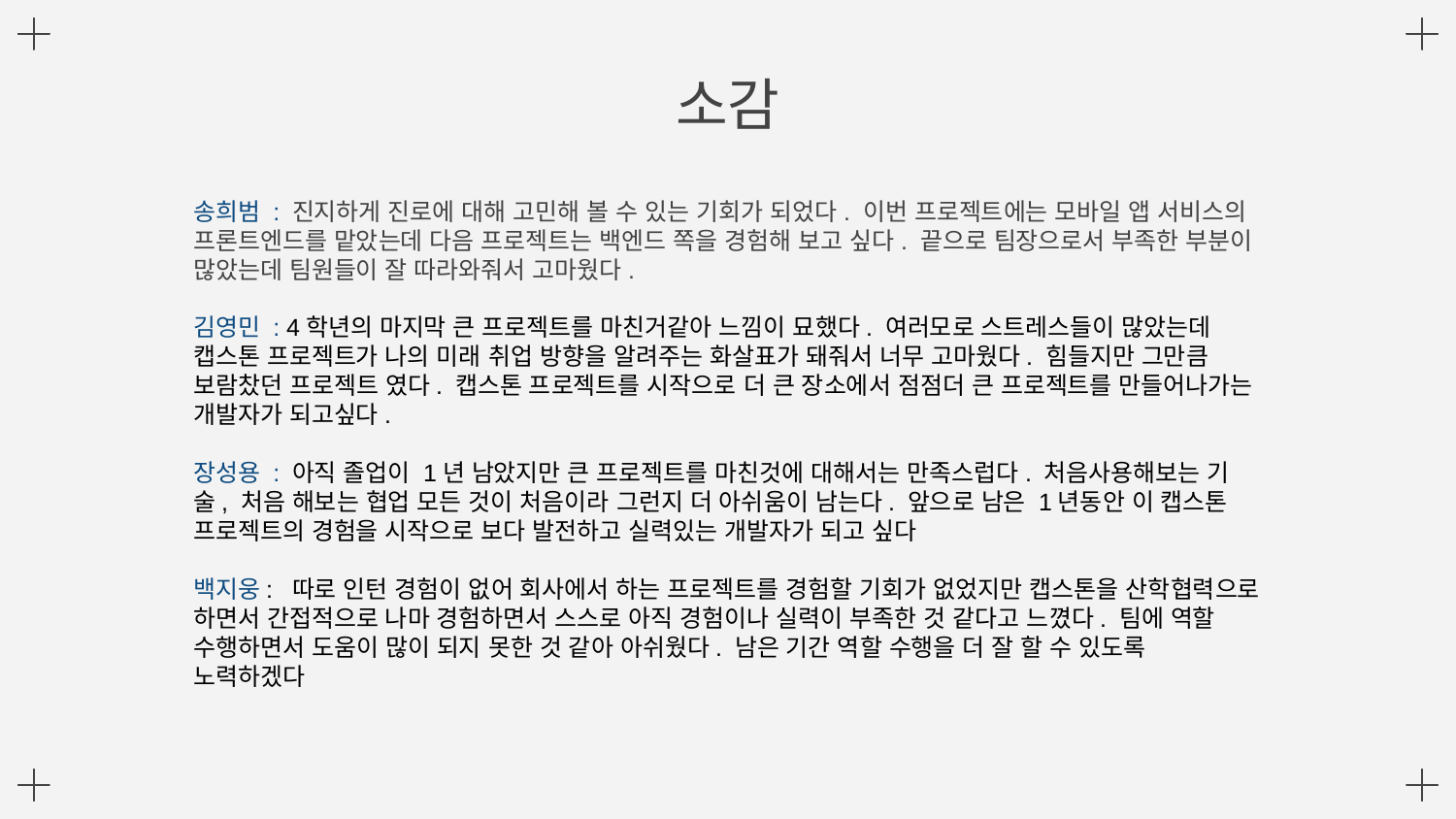

소감
송희범 : 진지하게 진로에 대해 고민해 볼 수 있는 기회가 되었다. 이번 프로젝트에는 모바일 앱 서비스의 프론트엔드를 맡았는데 다음 프로젝트는 백엔드 쪽을 경험해 보고 싶다. 끝으로 팀장으로서 부족한 부분이 많았는데 팀원들이 잘 따라와줘서 고마웠다.

김영민 : 4학년의 마지막 큰 프로젝트를 마친거같아 느낌이 묘했다. 여러모로 스트레스들이 많았는데 캡스톤 프로젝트가 나의 미래 취업 방향을 알려주는 화살표가 돼줘서 너무 고마웠다. 힘들지만 그만큼 보람찼던 프로젝트 였다. 캡스톤 프로젝트를 시작으로 더 큰 장소에서 점점더 큰 프로젝트를 만들어나가는 개발자가 되고싶다.

장성용 : 아직 졸업이 1년 남았지만 큰 프로젝트를 마친것에 대해서는 만족스럽다. 처음사용해보는 기술, 처음 해보는 협업 모든 것이 처음이라 그런지 더 아쉬움이 남는다. 앞으로 남은 1년동안 이 캡스톤 프로젝트의 경험을 시작으로 보다 발전하고 실력있는 개발자가 되고 싶다

백지웅:  따로 인턴 경험이 없어 회사에서 하는 프로젝트를 경험할 기회가 없었지만 캡스톤을 산학협력으로 하면서 간접적으로 나마 경험하면서 스스로 아직 경험이나 실력이 부족한 것 같다고 느꼈다. 팀에 역할 수행하면서 도움이 많이 되지 못한 것 같아 아쉬웠다. 남은 기간 역할 수행을 더 잘 할 수 있도록 노력하겠다